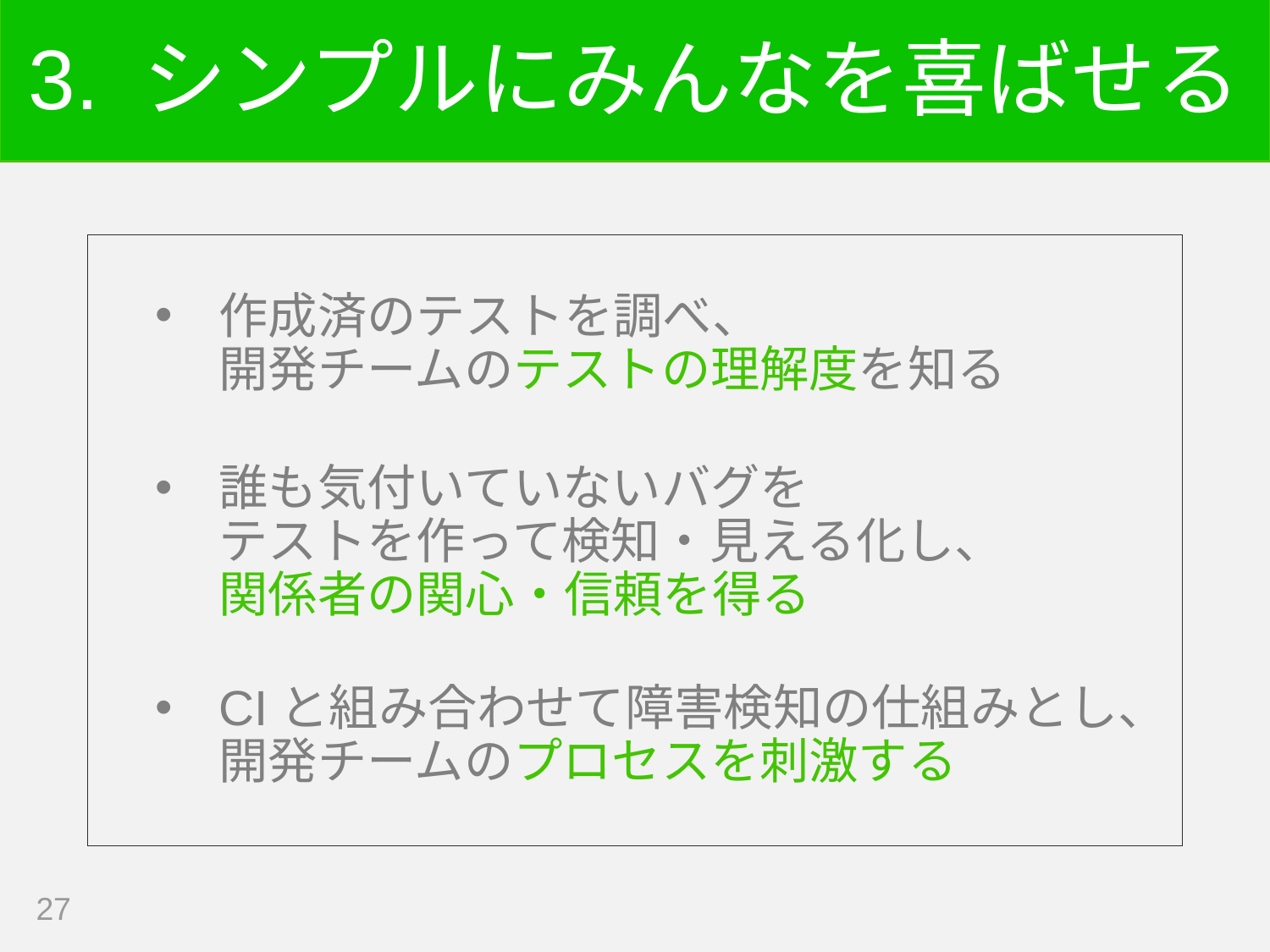

# 3. シンプルにみんなを喜ばせる
作成済のテストを調べ、
開発チームのテストの理解度を知る
誰も気付いていないバグを
テストを作って検知・見える化し、
関係者の関心・信頼を得る
CIと組み合わせて障害検知の仕組みとし、開発チームのプロセスを刺激する
27